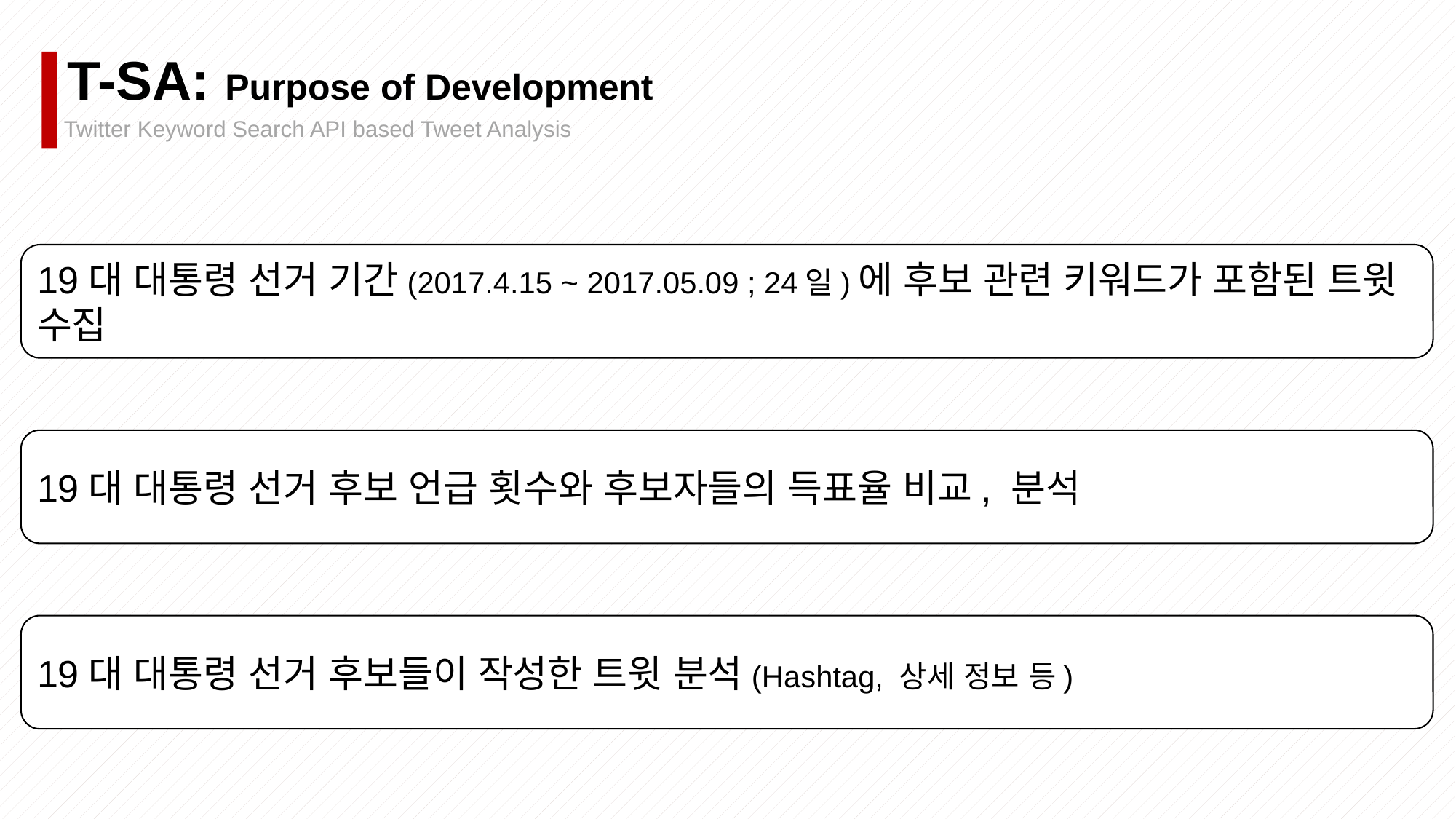

T-SA: Purpose of Development

Twitter Keyword Search API based Tweet Analysis
19대 대통령 선거 기간(2017.4.15 ~ 2017.05.09 ; 24일)에 후보 관련 키워드가 포함된 트윗 수집
19대 대통령 선거 후보 언급 횟수와 후보자들의 득표율 비교, 분석
19대 대통령 선거 후보들이 작성한 트윗 분석(Hashtag, 상세 정보 등)